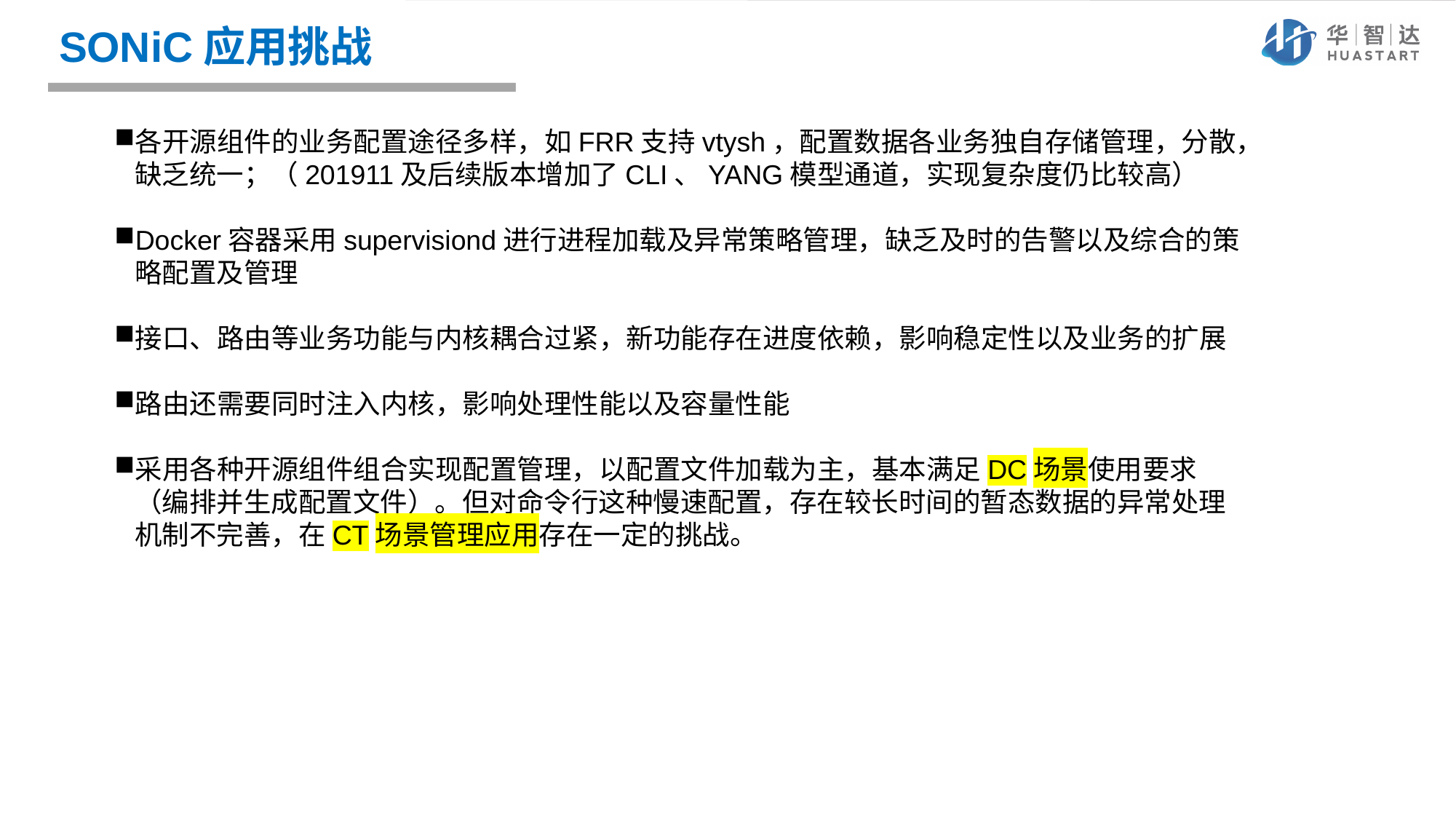

# SONiC应用挑战
各开源组件的业务配置途径多样，如FRR支持vtysh，配置数据各业务独自存储管理，分散，缺乏统一；（201911及后续版本增加了CLI、YANG模型通道，实现复杂度仍比较高）

Docker容器采用supervisiond进行进程加载及异常策略管理，缺乏及时的告警以及综合的策略配置及管理

接口、路由等业务功能与内核耦合过紧，新功能存在进度依赖，影响稳定性以及业务的扩展

路由还需要同时注入内核，影响处理性能以及容量性能

采用各种开源组件组合实现配置管理，以配置文件加载为主，基本满足DC场景使用要求（编排并生成配置文件）。但对命令行这种慢速配置，存在较长时间的暂态数据的异常处理机制不完善，在CT场景管理应用存在一定的挑战。